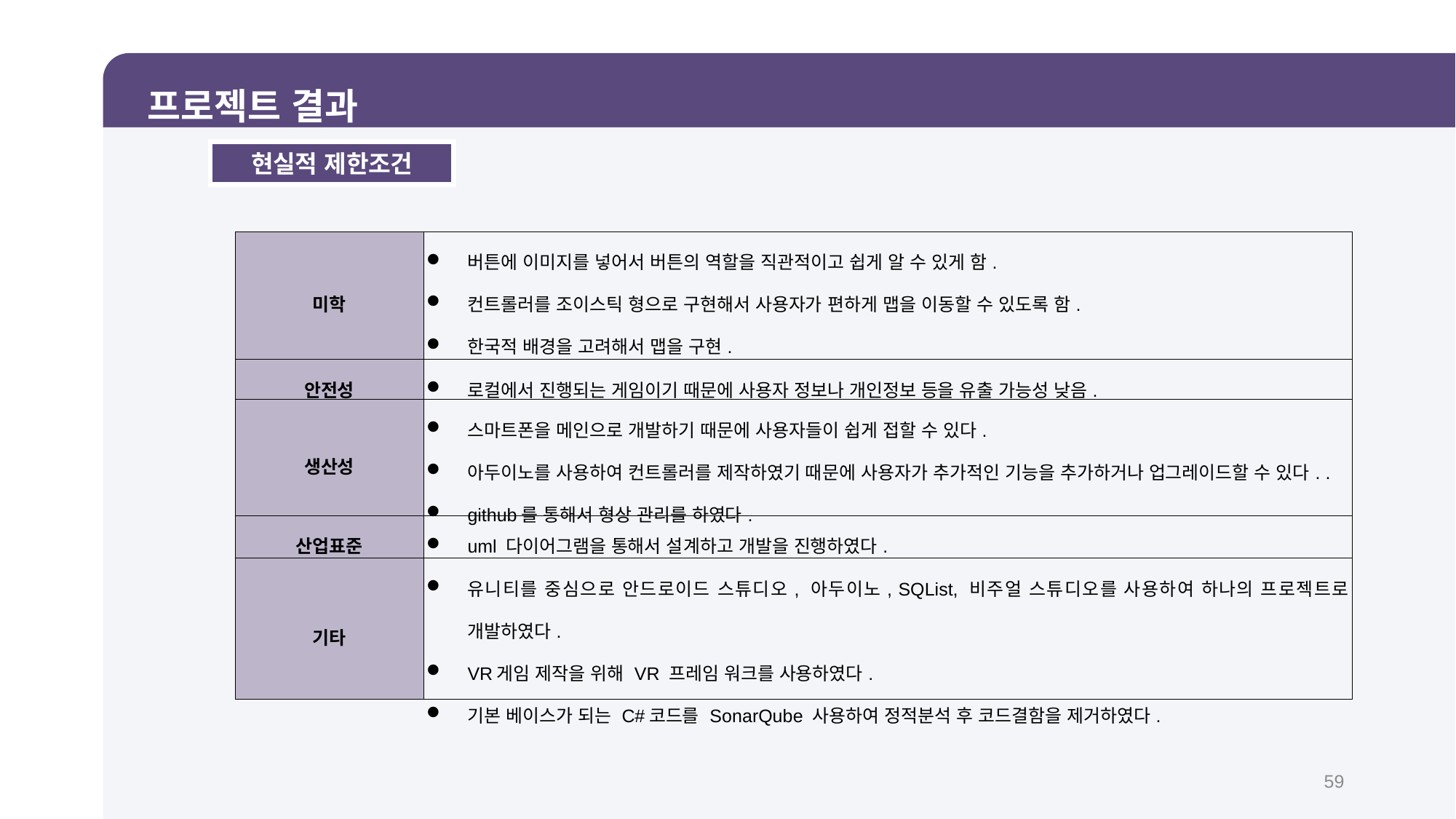

프로젝트 결과
현실적 제한조건
| 미학 | 버튼에 이미지를 넣어서 버튼의 역할을 직관적이고 쉽게 알 수 있게 함. 컨트롤러를 조이스틱 형으로 구현해서 사용자가 편하게 맵을 이동할 수 있도록 함. 한국적 배경을 고려해서 맵을 구현. |
| --- | --- |
| 안전성 | 로컬에서 진행되는 게임이기 때문에 사용자 정보나 개인정보 등을 유출 가능성 낮음. |
| 생산성 | 스마트폰을 메인으로 개발하기 때문에 사용자들이 쉽게 접할 수 있다. 아두이노를 사용하여 컨트롤러를 제작하였기 때문에 사용자가 추가적인 기능을 추가하거나 업그레이드할 수 있다. . github를 통해서 형상 관리를 하였다. |
| 산업표준 | uml 다이어그램을 통해서 설계하고 개발을 진행하였다. |
| 기타 | 유니티를 중심으로 안드로이드 스튜디오, 아두이노, SQList, 비주얼 스튜디오를 사용하여 하나의 프로젝트로 개발하였다. VR게임 제작을 위해 VR 프레임 워크를 사용하였다. 기본 베이스가 되는 C#코드를 SonarQube 사용하여 정적분석 후 코드결함을 제거하였다. |
59